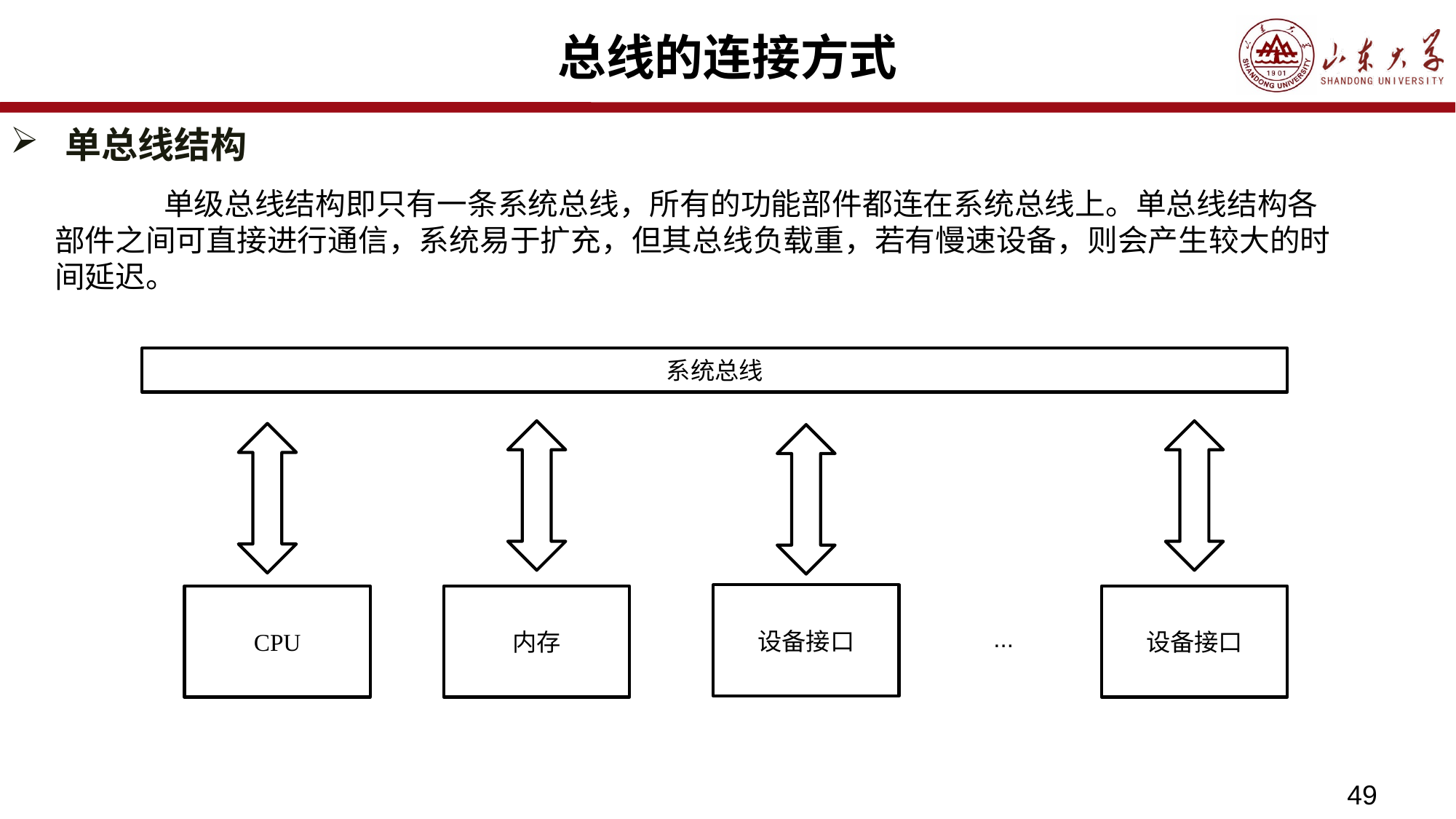

# 总线的连接方式
单总线结构
	单级总线结构即只有一条系统总线，所有的功能部件都连在系统总线上。单总线结构各部件之间可直接进行通信，系统易于扩充，但其总线负载重，若有慢速设备，则会产生较大的时间延迟。
系统总线

设备接口
CPU
内存
设备接口
...
49